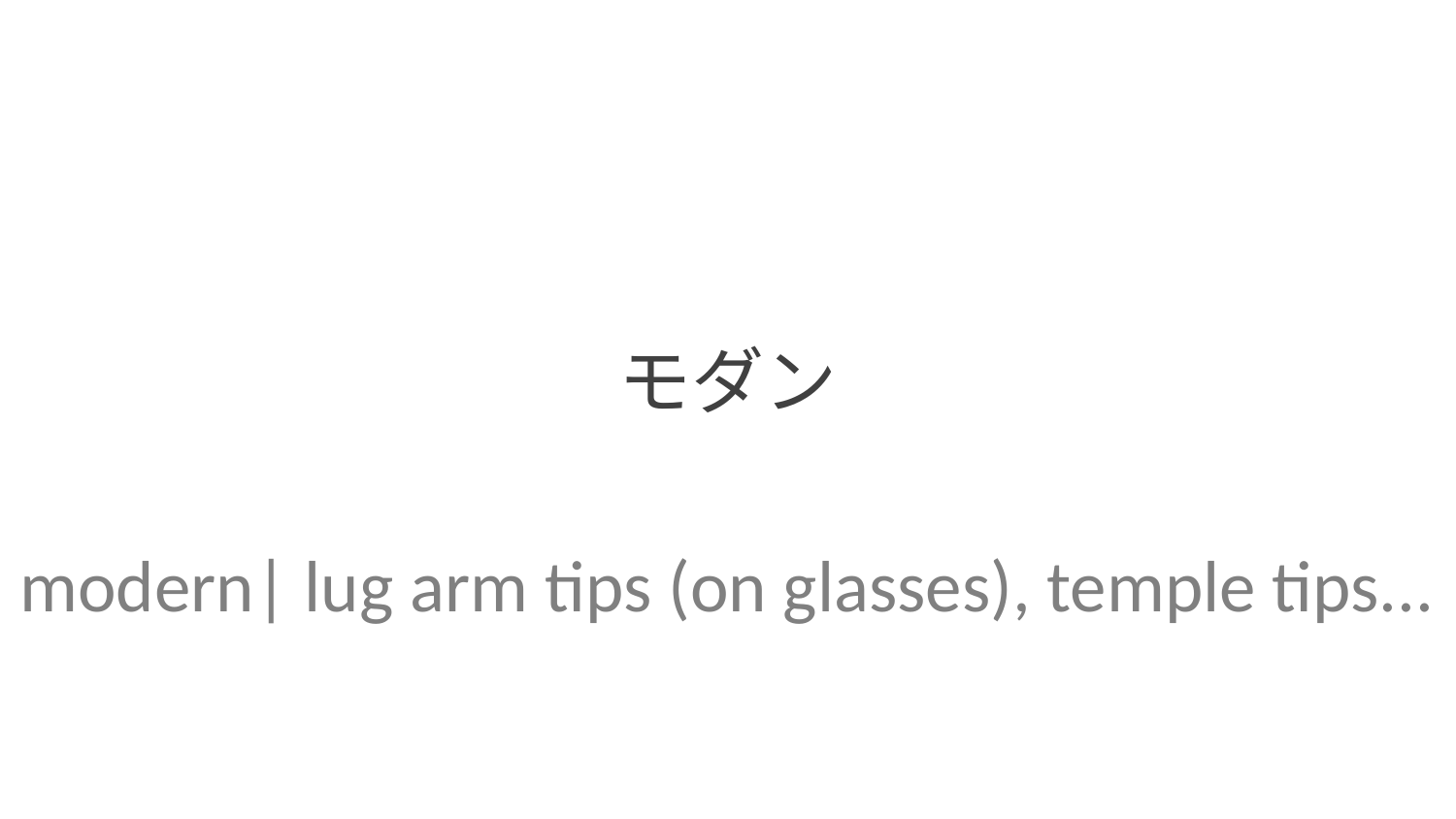

モダン
modern| lug arm tips (on glasses), temple tips...